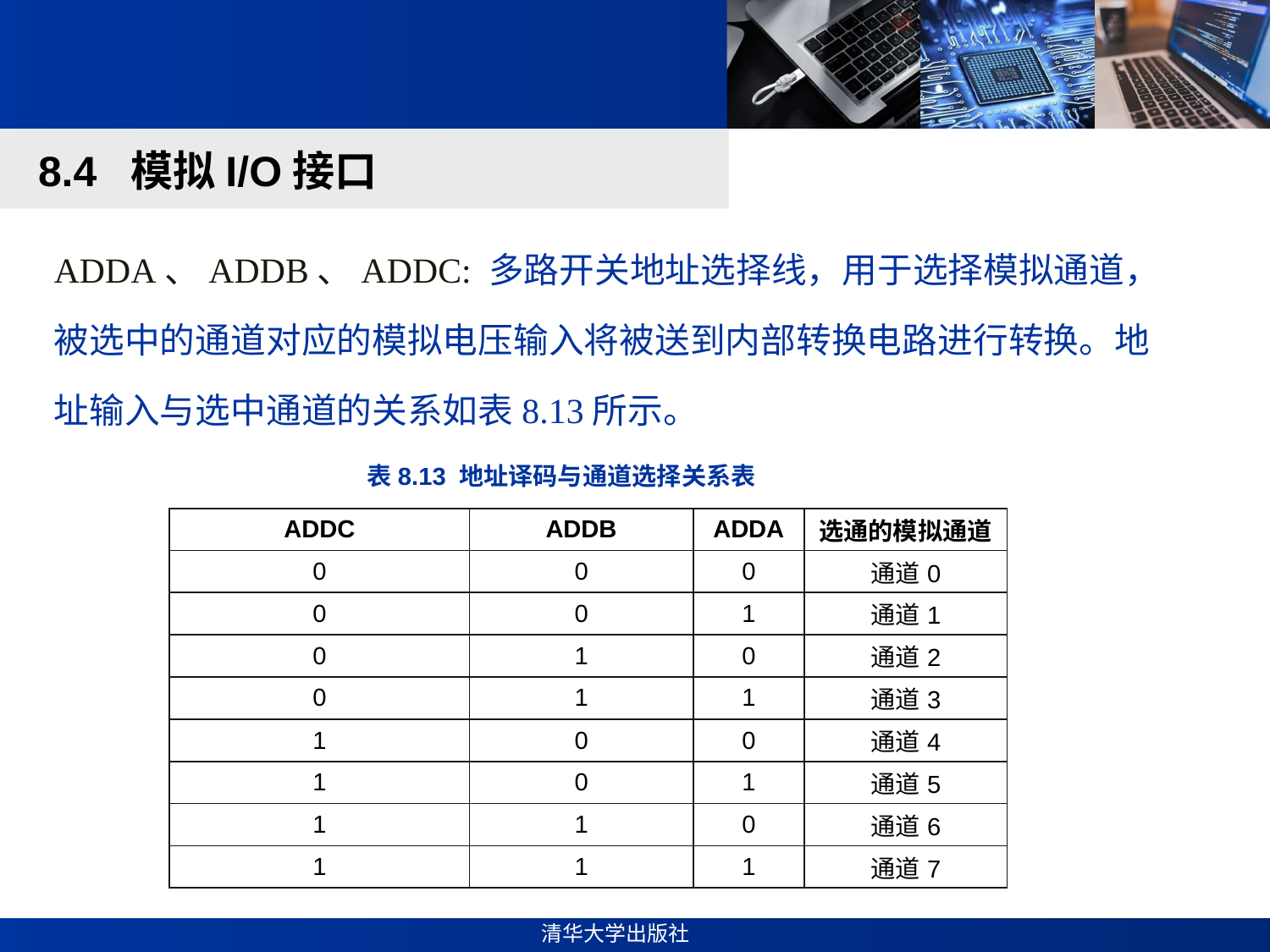

#
8.4  模拟I/O接口
ADDA、ADDB、ADDC: 多路开关地址选择线，用于选择模拟通道，被选中的通道对应的模拟电压输入将被送到内部转换电路进行转换。地址输入与选中通道的关系如表8.13所示。
表8.13 地址译码与通道选择关系表
| ADDC | ADDB | ADDA | 选通的模拟通道 |
| --- | --- | --- | --- |
| 0 | 0 | 0 | 通道0 |
| 0 | 0 | 1 | 通道1 |
| 0 | 1 | 0 | 通道2 |
| 0 | 1 | 1 | 通道3 |
| 1 | 0 | 0 | 通道4 |
| 1 | 0 | 1 | 通道5 |
| 1 | 1 | 0 | 通道6 |
| 1 | 1 | 1 | 通道7 |